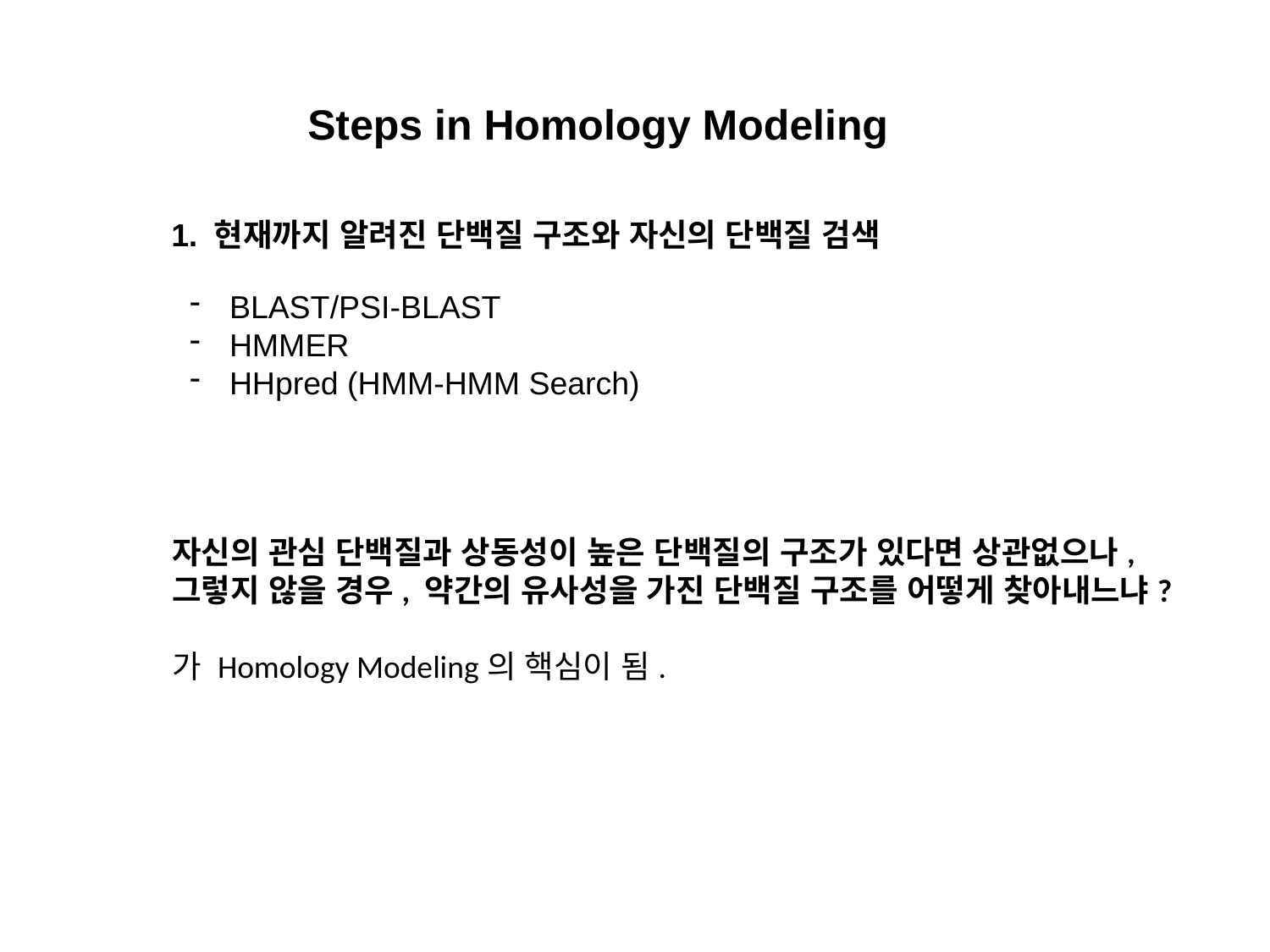

Steps in Homology Modeling
1. 현재까지 알려진 단백질 구조와 자신의 단백질 검색
BLAST/PSI-BLAST
HMMER
HHpred (HMM-HMM Search)

자신의 관심 단백질과 상동성이 높은 단백질의 구조가 있다면 상관없으나,
그렇지 않을 경우, 약간의 유사성을 가진 단백질 구조를 어떻게 찾아내느냐?

가 Homology Modeling의 핵심이 됨.